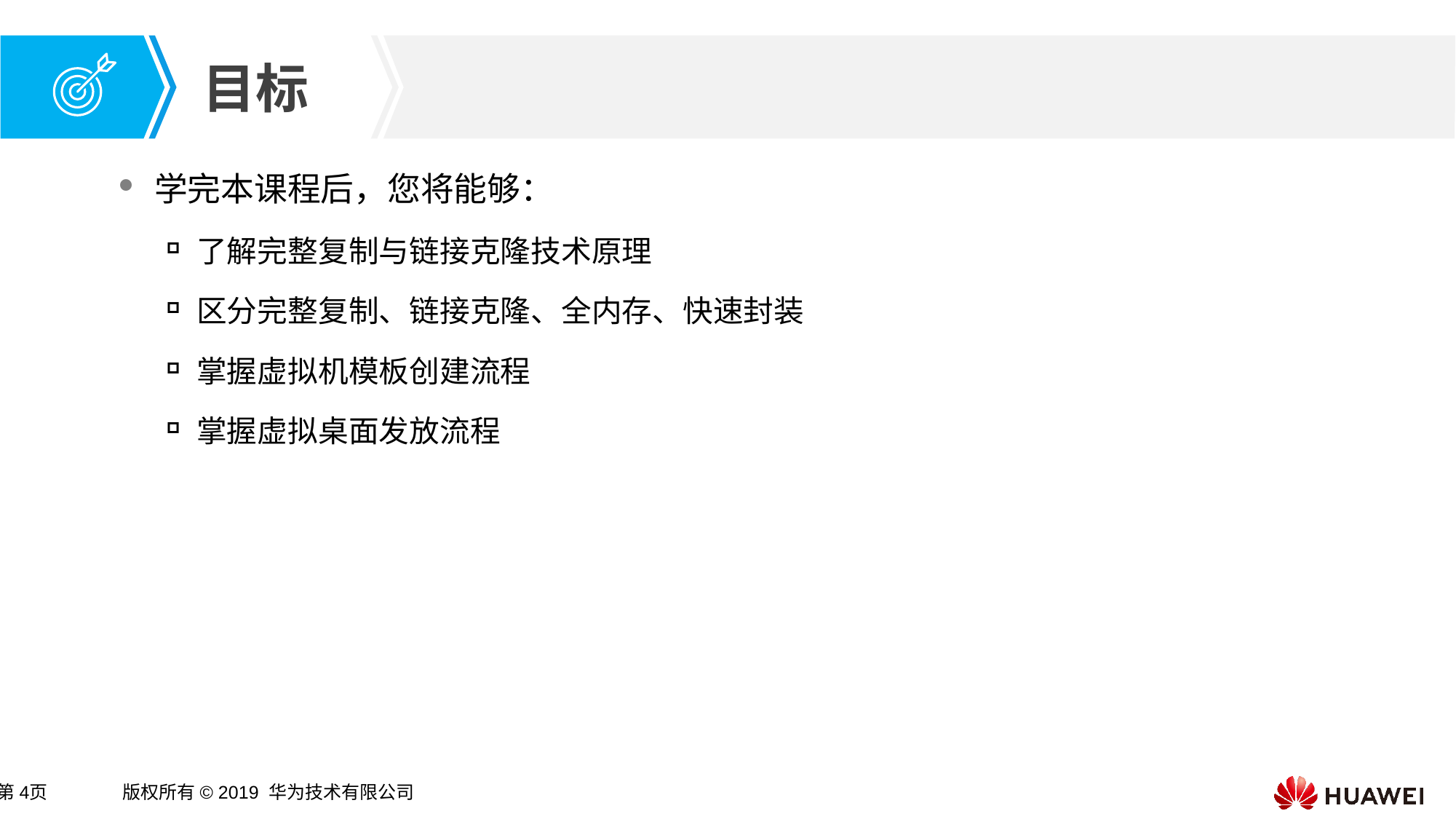

学完本课程后，您将能够：
了解完整复制与链接克隆技术原理
区分完整复制、链接克隆、全内存、快速封装
掌握虚拟机模板创建流程
掌握虚拟桌面发放流程